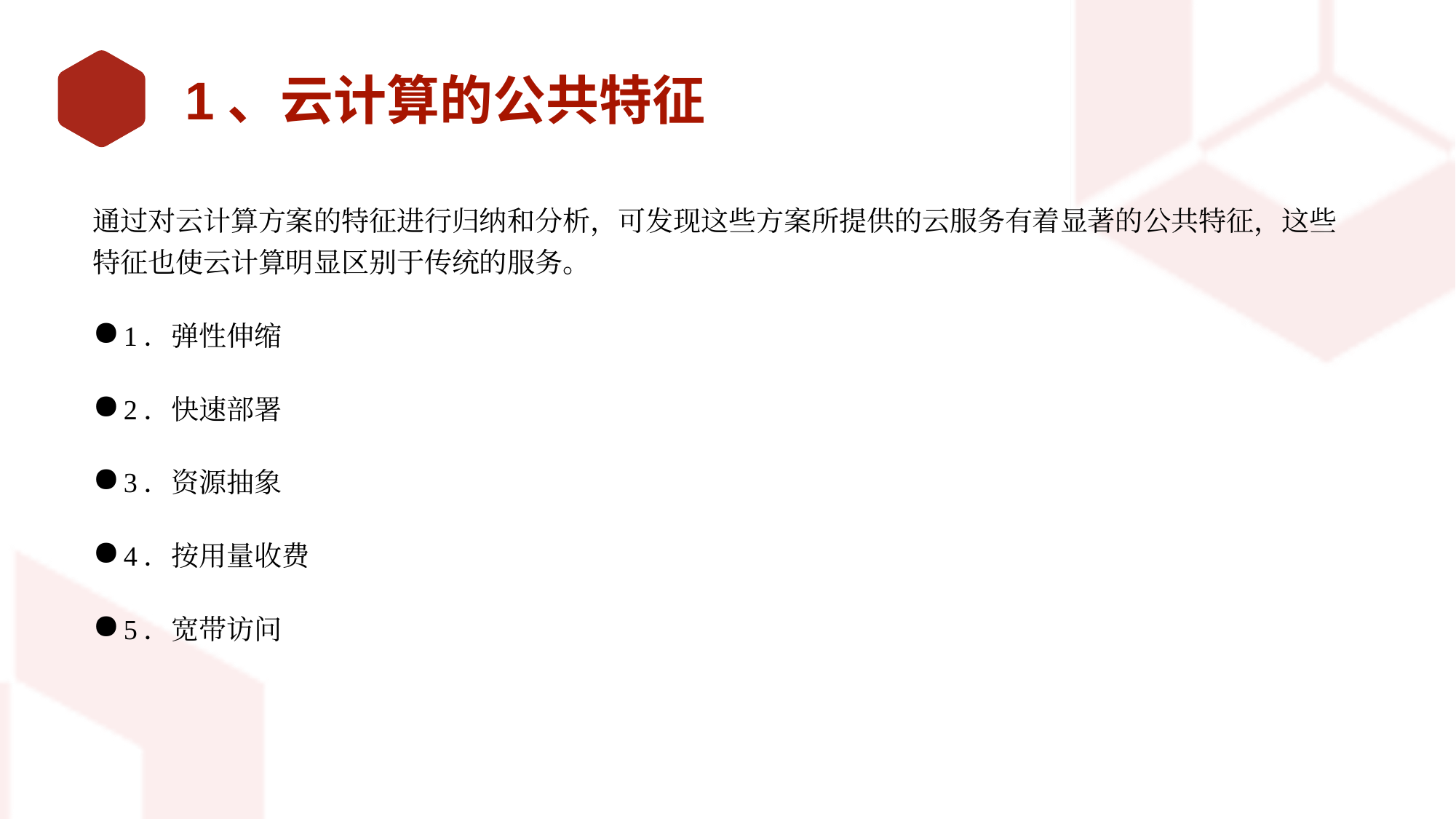

# 1、云计算的公共特征
通过对云计算方案的特征进行归纳和分析，可发现这些方案所提供的云服务有着显著的公共特征，这些特征也使云计算明显区别于传统的服务。
1．弹性伸缩
2．快速部署
3．资源抽象
4．按用量收费
5．宽带访问